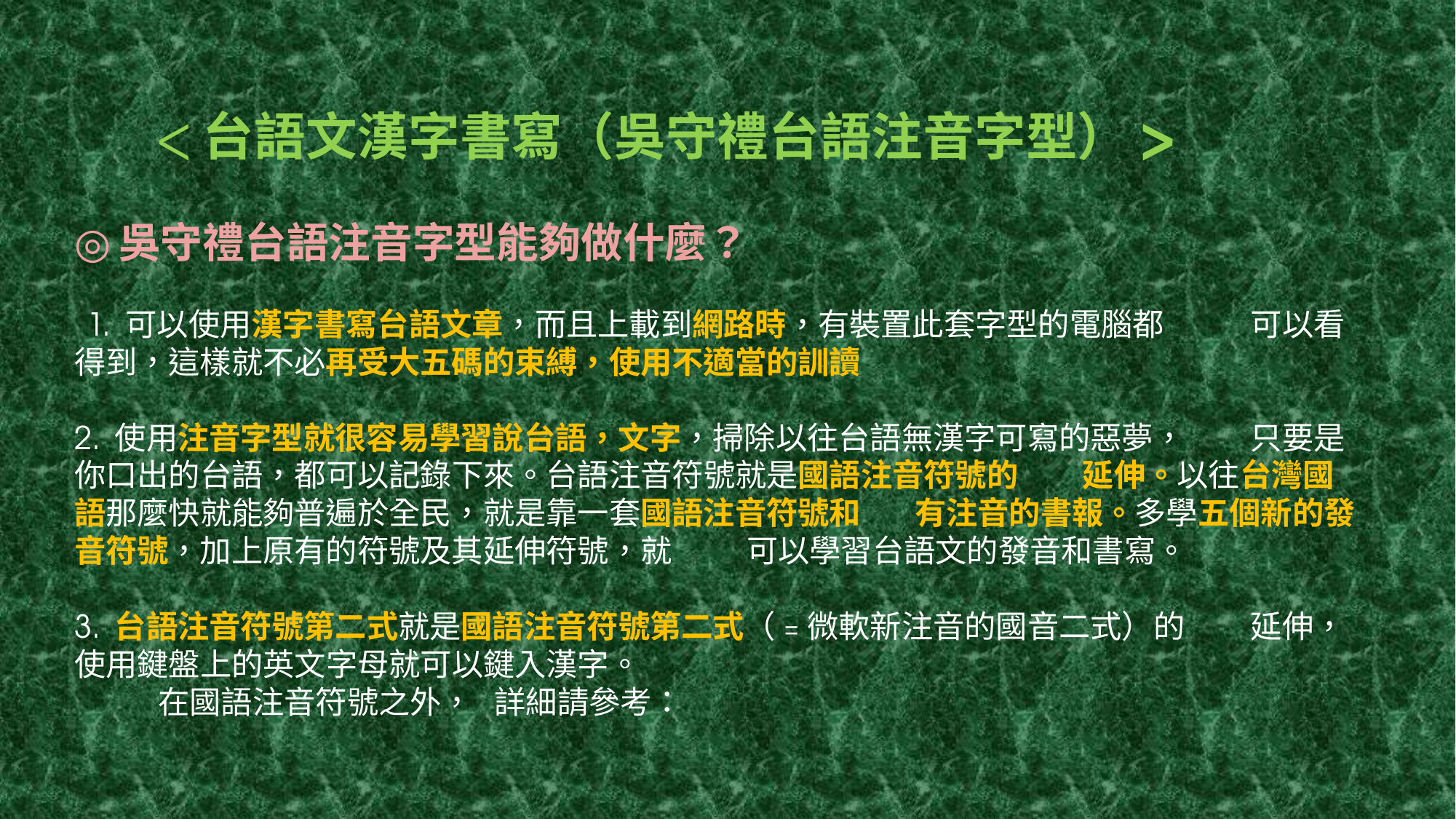

# <台語文漢字書寫（吳守禮台語注音字型）> ◎吳守禮台語注音字型能夠做什麼？   1. 可以使用漢字書寫台語文章，而且上載到網路時，有裝置此套字型的電腦都 	可以看得到，這樣就不必再受大五碼的束縛，使用不適當的訓讀 2. 使用注音字型就很容易學習說台語，文字，掃除以往台語無漢字可寫的惡夢，	只要是你口出的台語，都可以記錄下來。台語注音符號就是國語注音符號的	延伸。以往台灣國語那麼快就能夠普遍於全民，就是靠一套國語注音符號和	有注音的書報。多學五個新的發音符號，加上原有的符號及其延伸符號，就	可以學習台語文的發音和書寫。 3. 台語注音符號第二式就是國語注音符號第二式（﹦微軟新注音的國音二式）的	延伸，使用鍵盤上的英文字母就可以鍵入漢字。 在國語注音符號之外，	詳細請參考：